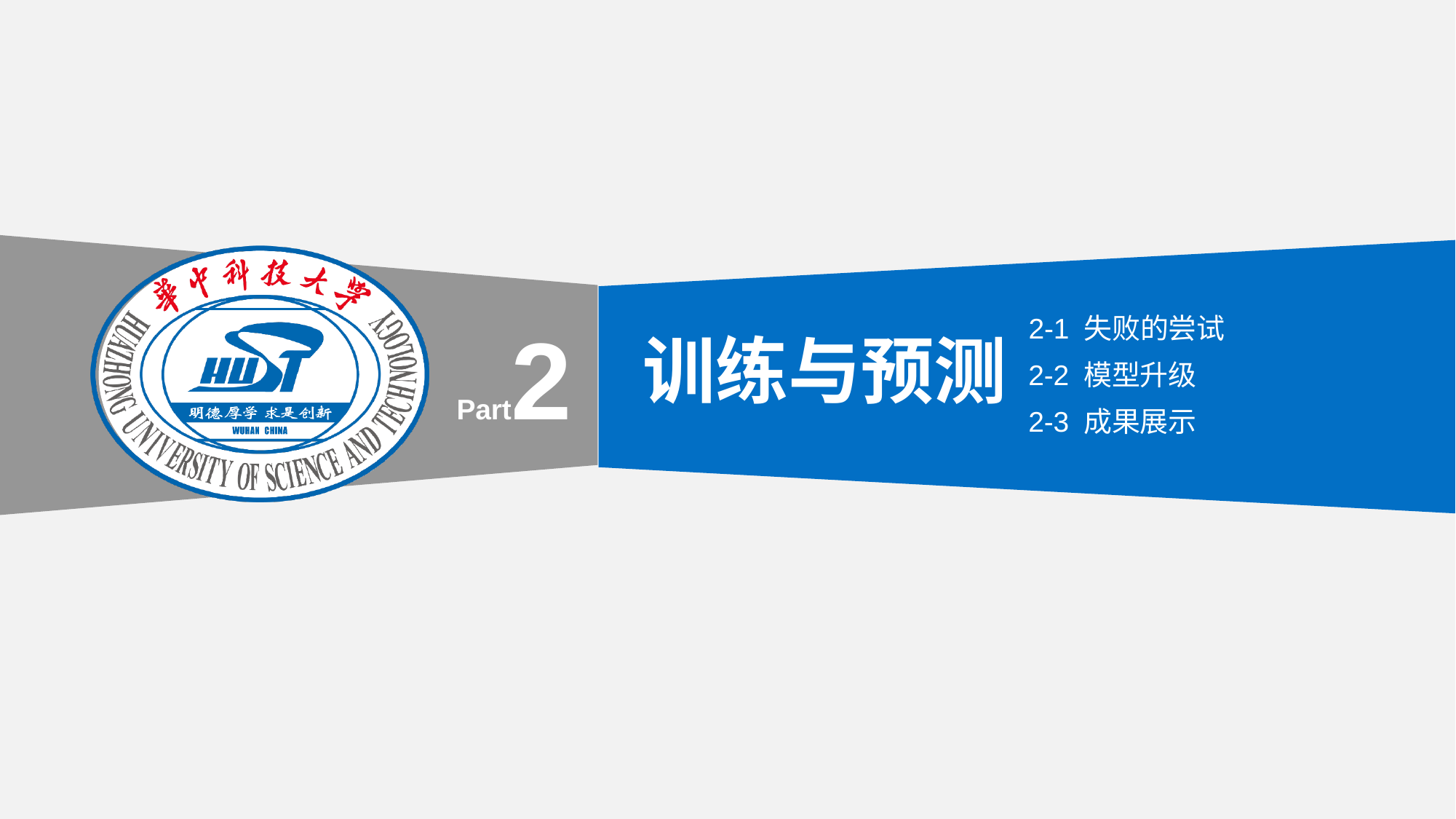

Part2
2-1 失败的尝试
2-2 模型升级
2-3 成果展示
训练与预测